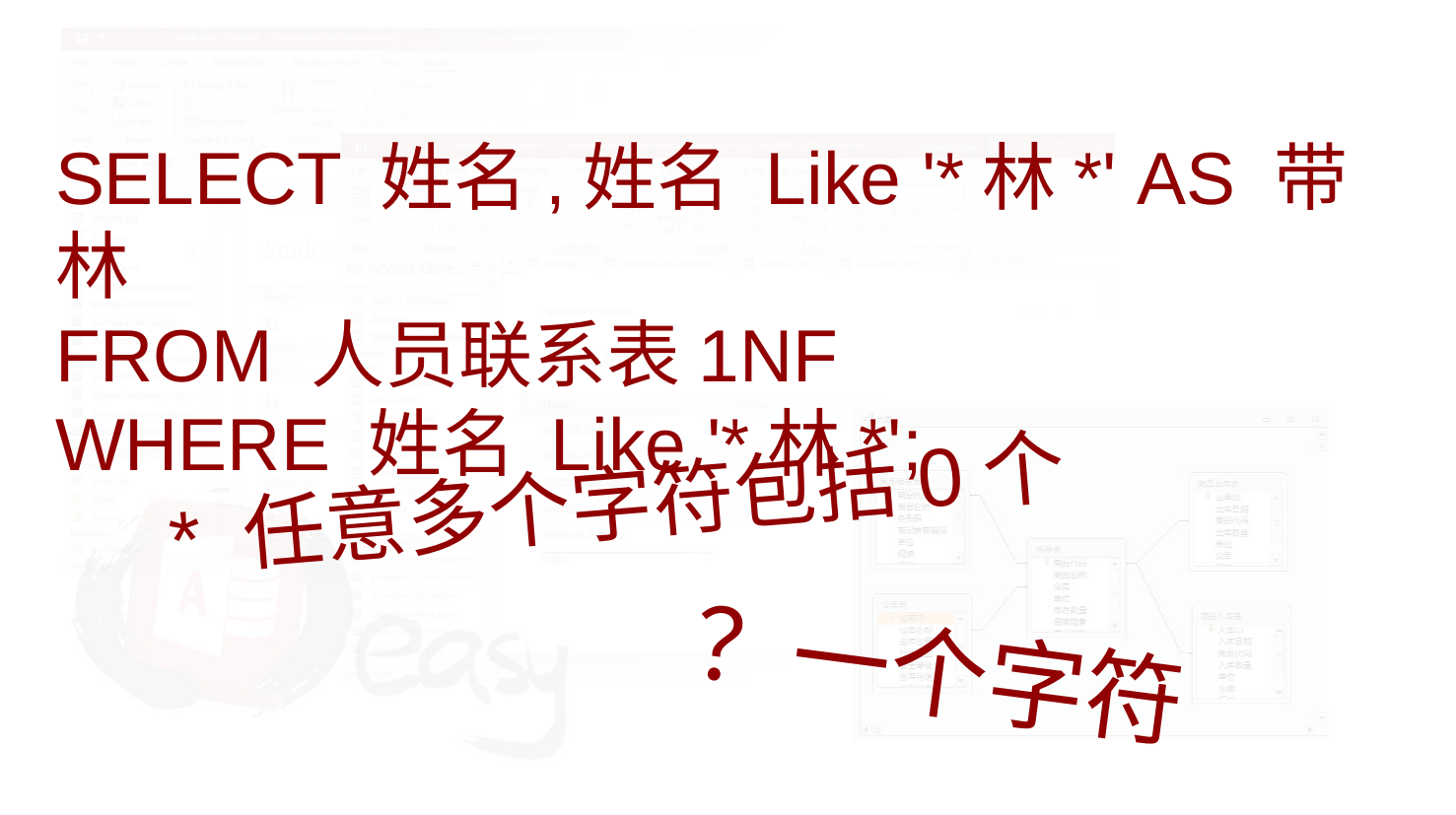

SELECT 姓名,姓名 Like '*林*' AS 带林
FROM 人员联系表1NF
WHERE 姓名 Like '*林*';
* 任意多个字符包括0个
？一个字符